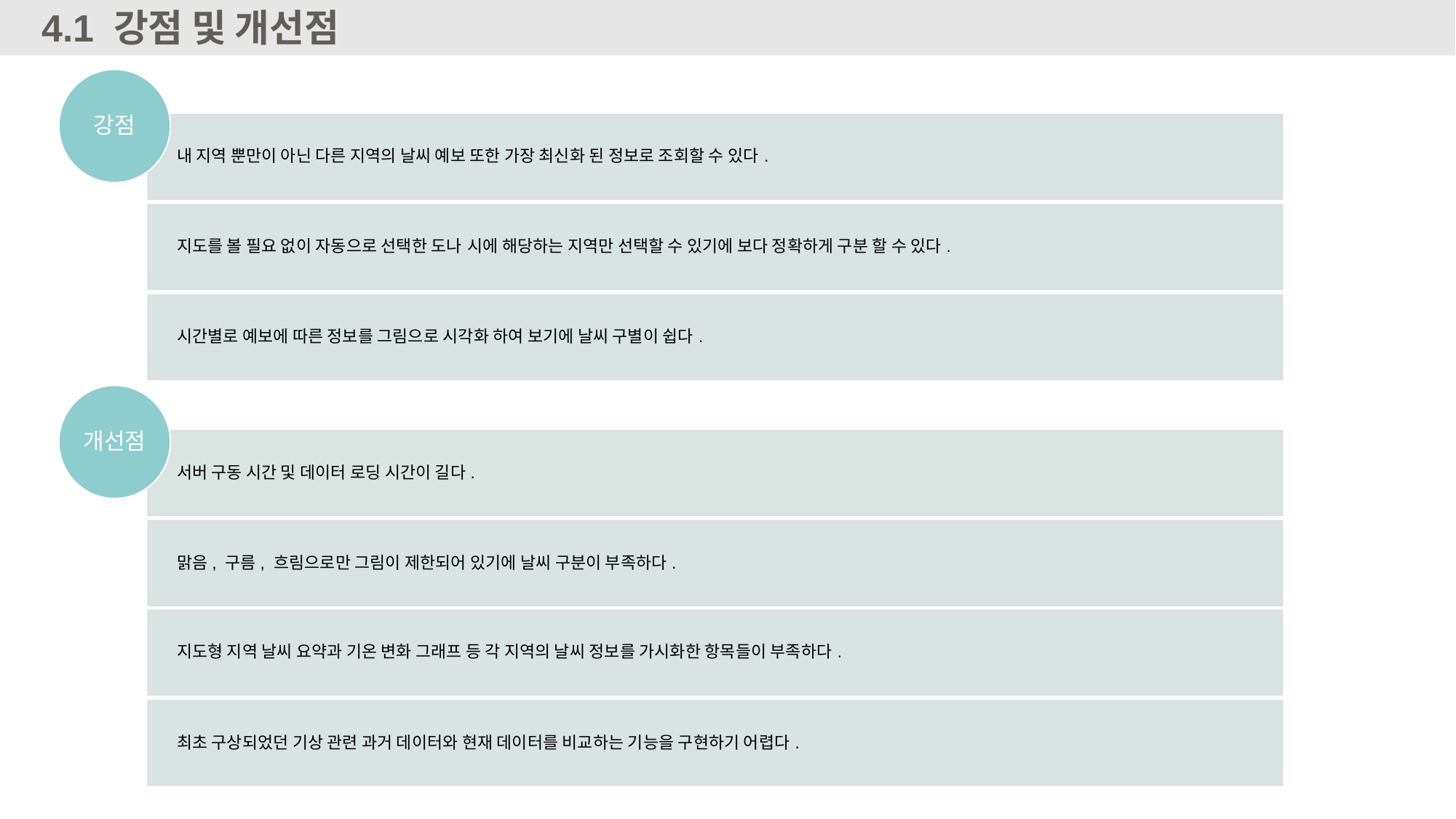

4.1
강점 및 개선점

강점

내 지역 뿐만이 아닌 다른 지역의 날씨 예보 또한 가장 최신화 된 정보로 조회할 수 있다.

지도를 볼 필요 없이 자동으로 선택한 도나 시에 해당하는 지역만 선택할 수 있기에 보다 정확하게 구분 할 수 있다.

시간별로 예보에 따른 정보를 그림으로 시각화 하여 보기에 날씨 구별이 쉽다.

개선점

서버 구동 시간 및 데이터 로딩 시간이 길다.

맑음, 구름, 흐림으로만 그림이 제한되어 있기에 날씨 구분이 부족하다.

지도형 지역 날씨 요약과 기온 변화 그래프 등 각 지역의 날씨 정보를 가시화한 항목들이 부족하다.

최초 구상되었던 기상 관련 과거 데이터와 현재 데이터를 비교하는 기능을 구현하기 어렵다.